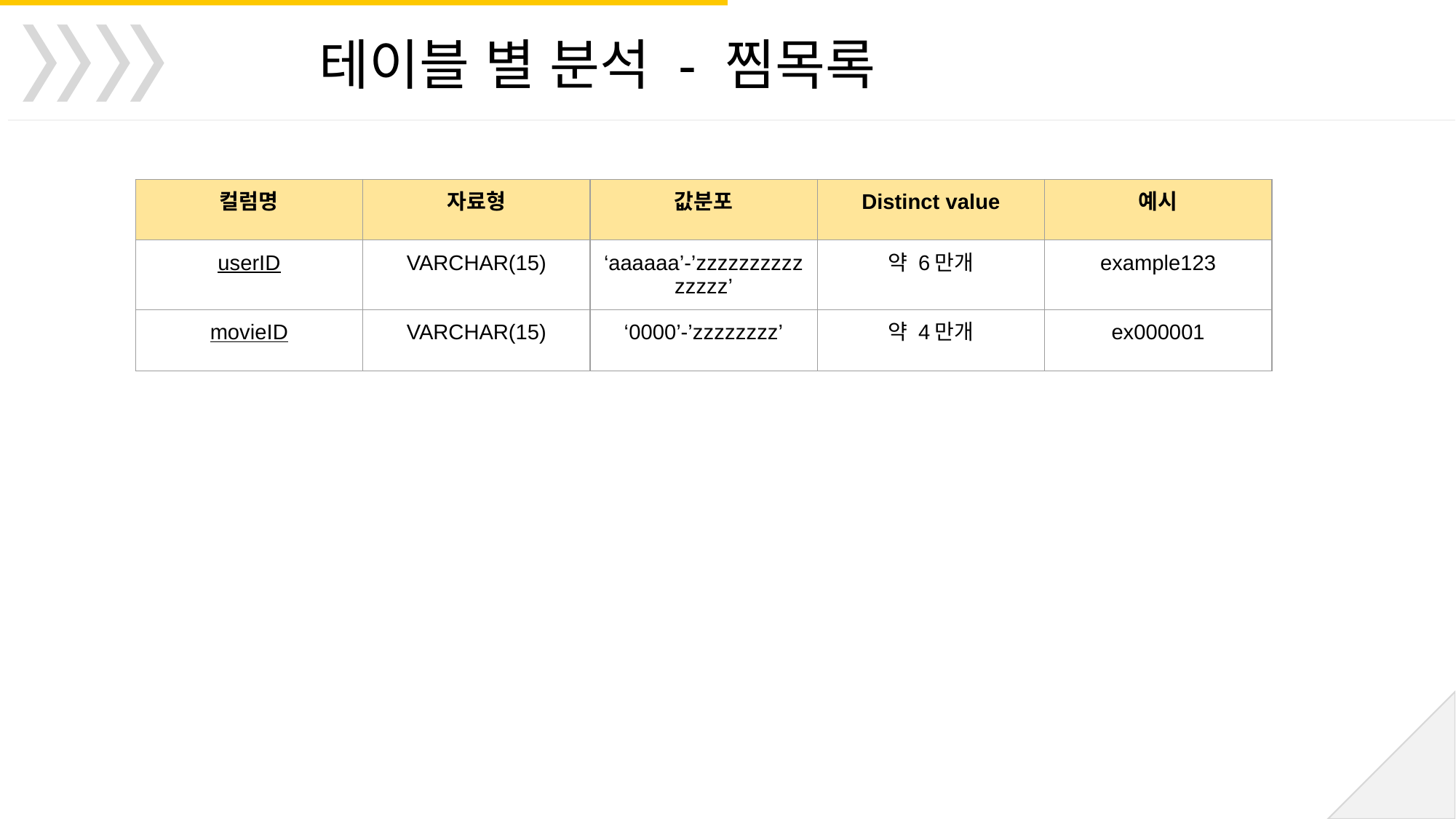

테이블 별 분석 - 찜목록

| 컬럼명 | 자료형 | 값분포 | Distinct value | 예시 |
| --- | --- | --- | --- | --- |
| userID | VARCHAR(15) | ‘aaaaaa’-’zzzzzzzzzzzzzzz’ | 약 6만개 | example123 |
| movieID | VARCHAR(15) | ‘0000’-’zzzzzzzz’ | 약 4만개 | ex000001 |